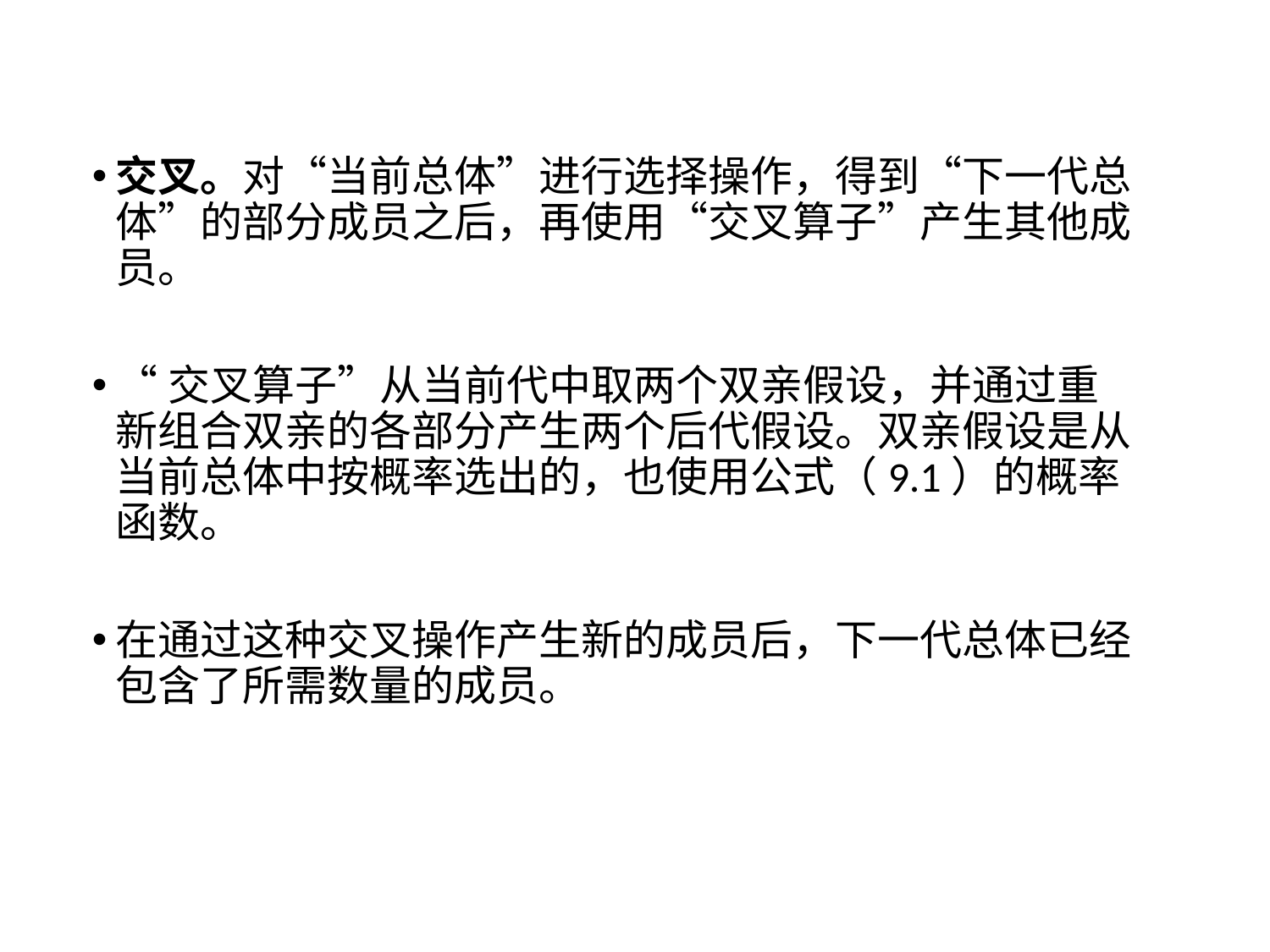

4.4主要类型
交叉。对“当前总体”进行选择操作，得到“下一代总体”的部分成员之后，再使用“交叉算子”产生其他成员。

“交叉算子”从当前代中取两个双亲假设，并通过重新组合双亲的各部分产生两个后代假设。双亲假设是从当前总体中按概率选出的，也使用公式（9.1）的概率函数。

在通过这种交叉操作产生新的成员后，下一代总体已经包含了所需数量的成员。